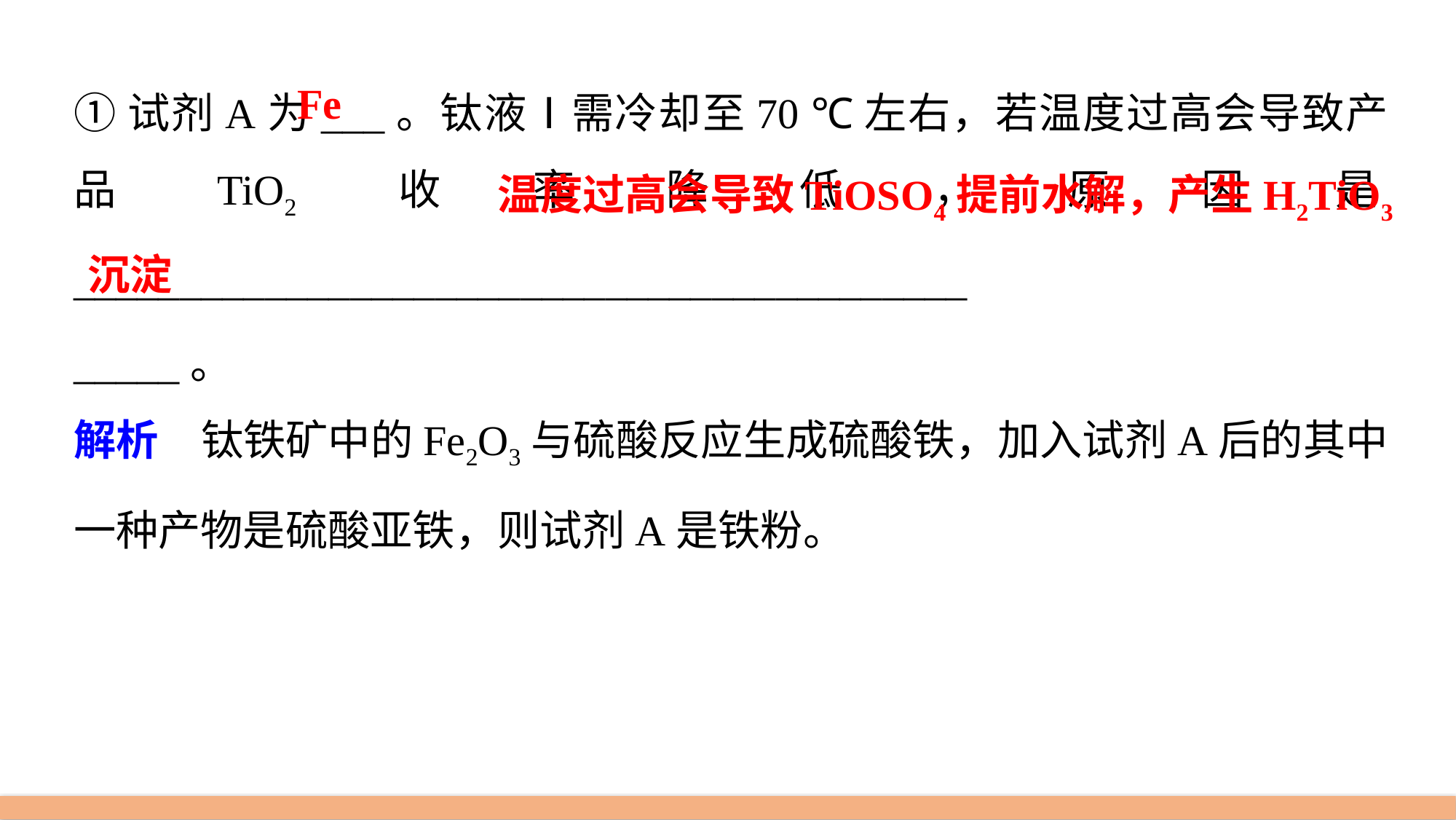

①试剂A为___。钛液Ⅰ需冷却至70 ℃左右，若温度过高会导致产品TiO2收率降低，原因是__________________________________________
_____。
解析　钛铁矿中的Fe2O3与硫酸反应生成硫酸铁，加入试剂A后的其中一种产物是硫酸亚铁，则试剂A是铁粉。
Fe
温度过高会导致TiOSO4提前水解，产生H2TiO3
沉淀